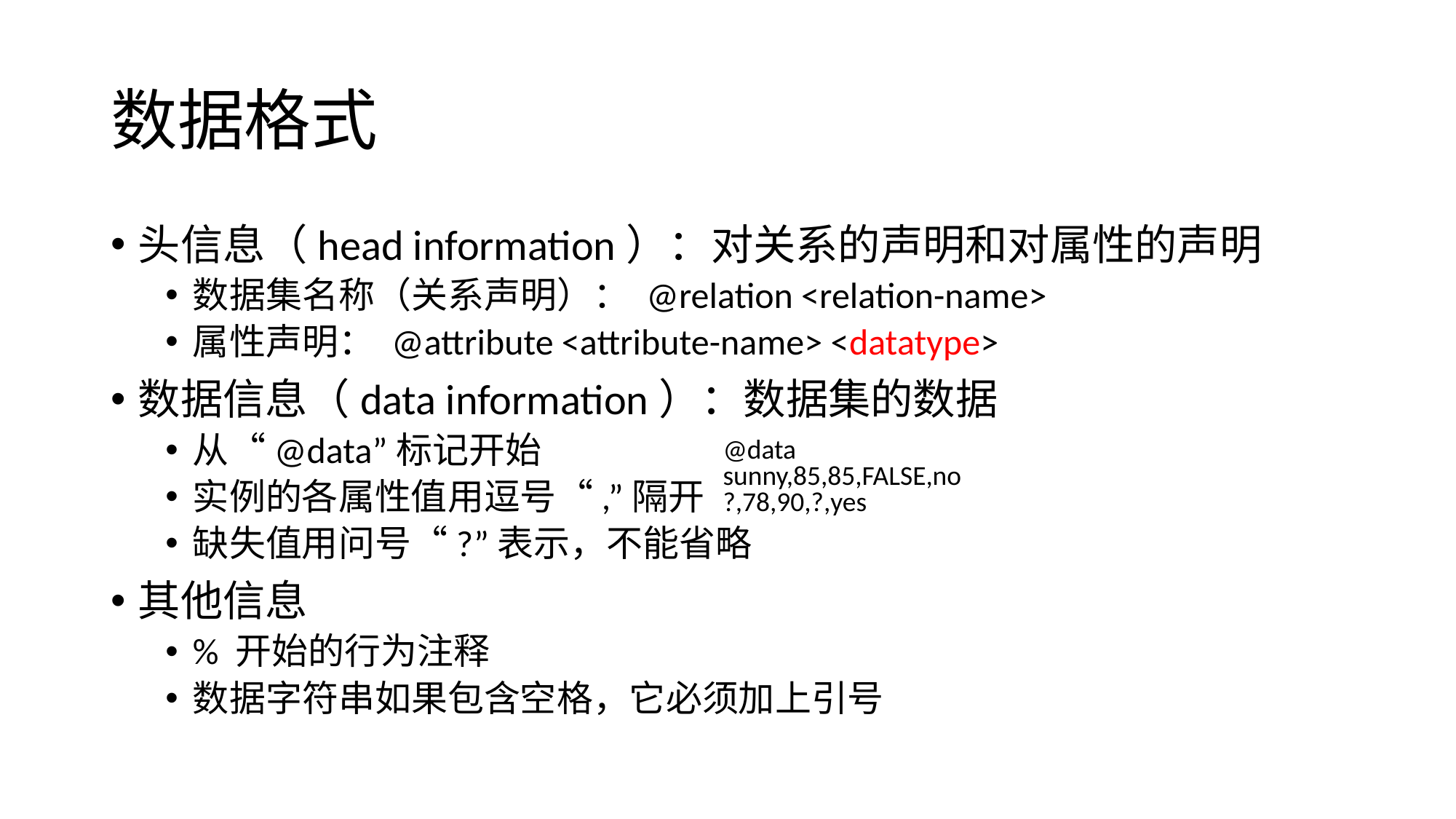

# 数据格式
头信息（head information）：对关系的声明和对属性的声明
数据集名称（关系声明）： @relation <relation-name>
属性声明： @attribute <attribute-name> <datatype>
数据信息（data information）：数据集的数据
从“@data”标记开始
实例的各属性值用逗号“,”隔开
缺失值用问号“?”表示，不能省略
其他信息
% 开始的行为注释
数据字符串如果包含空格，它必须加上引号
@data
sunny,85,85,FALSE,no
?,78,90,?,yes